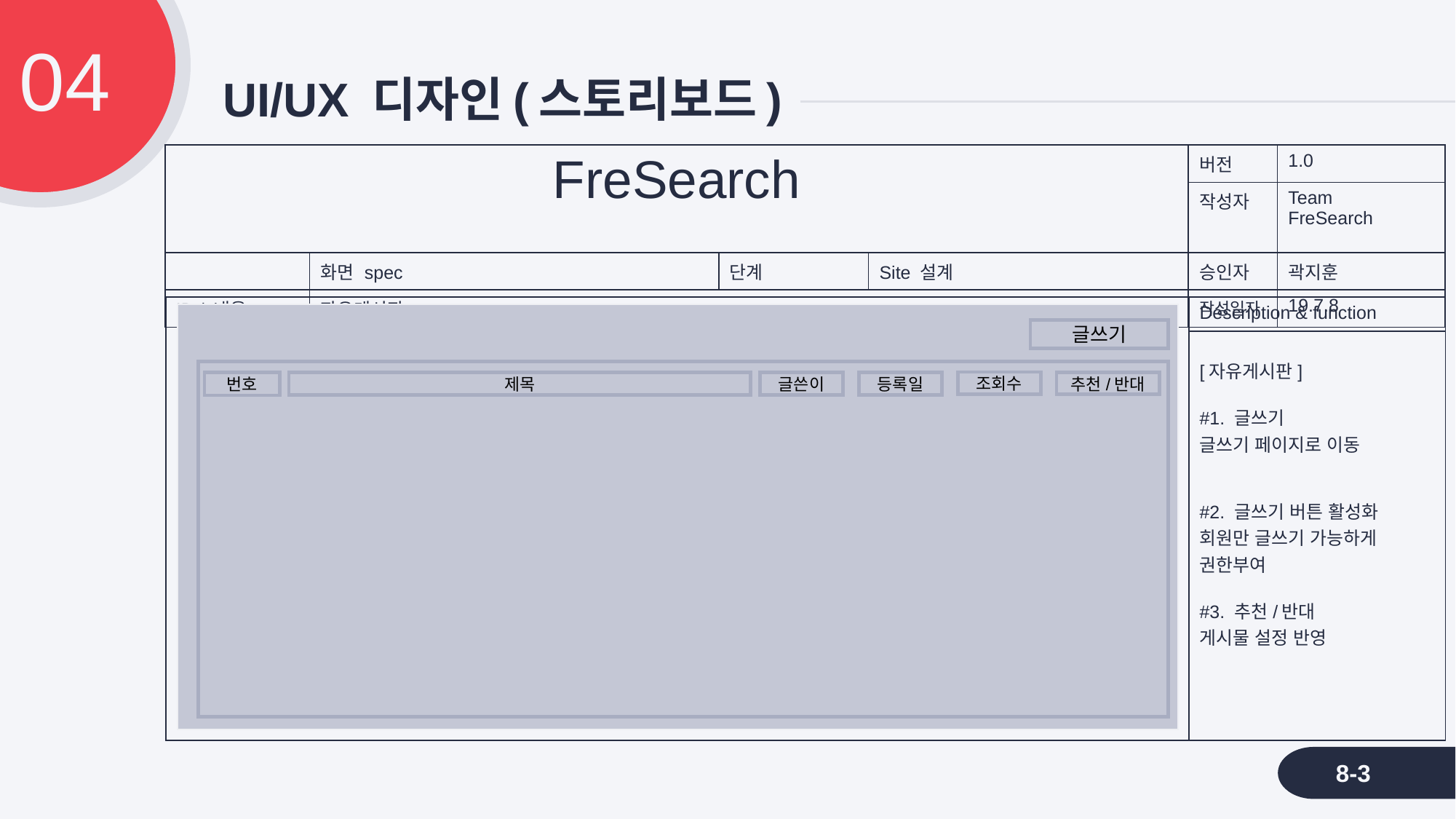

커뮤니티
04
# UI/UX 디자인(스토리보드)
실시간정보
최근 댓글
공지사항
| FreSearch |  |  |  | 버전 | 1.0 |
| --- | --- | --- | --- | --- | --- |
|  |  |  |  | 작성자 | Team FreSearch |
|  | 화면 spec | 단계 | Site 설계 | 승인자 | 곽지훈 |
| ID / 내용 | 자유게시판 |  |  | 작성일자 | 19.7.8 |
최근 글
인기 핫딜
Wishlist
회원정보
후기게시판
|  | Description & function |
| --- | --- |
|  | [자유게시판] #1. 글쓰기 글쓰기 페이지로 이동 #2. 글쓰기 버튼 활성화 회원만 글쓰기 가능하게 권한부여 #3. 추천/반대 게시물 설정 반영 |

글쓰기

조회수
제목
번호
글쓴이
등록일
추천/반대
문의/건의
정보수정
지원
자유게시판
나의 글/
댓글 목록
이용안내
8-3